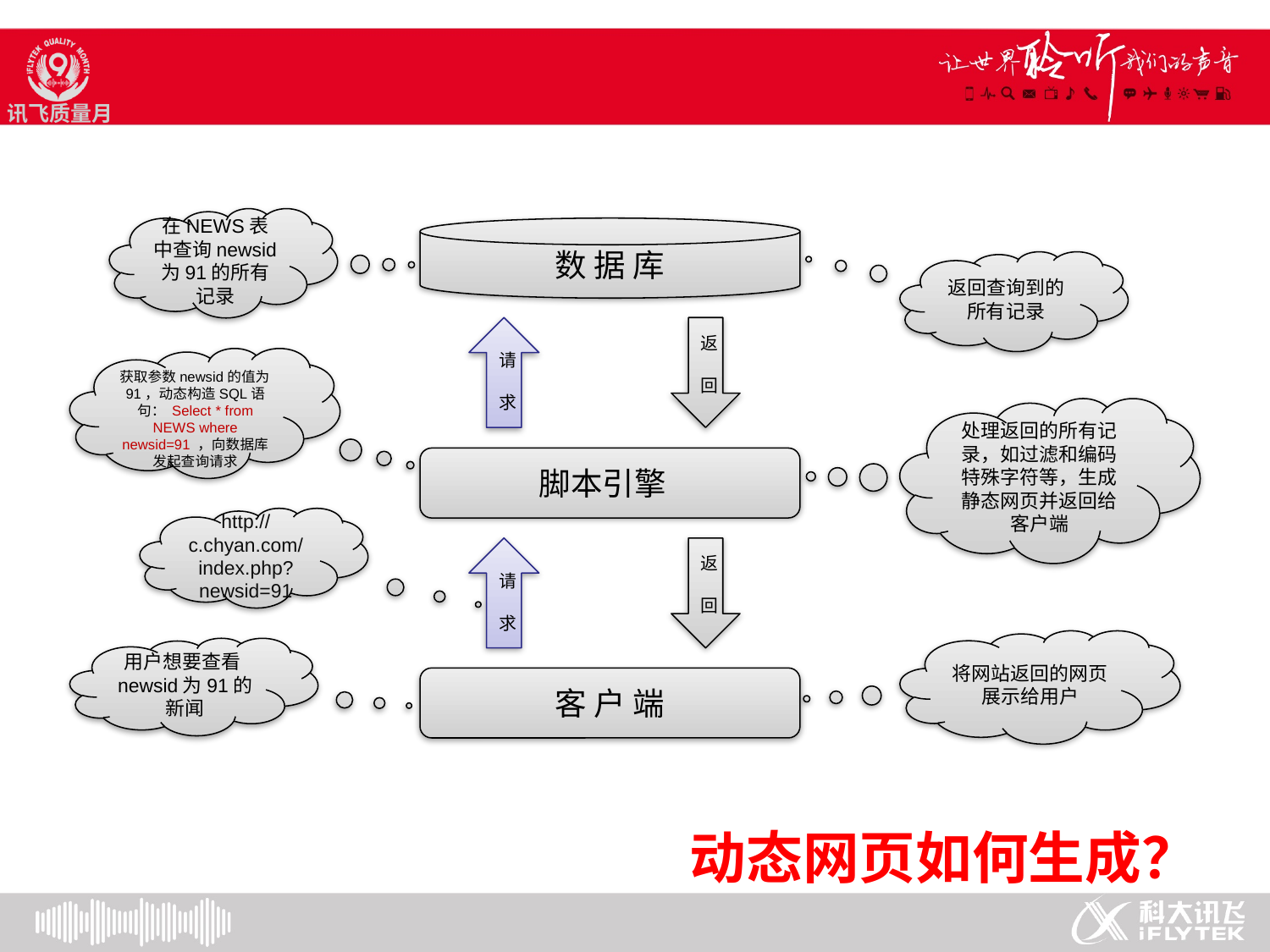

在NEWS表中查询newsid为91的所有记录
数 据 库
返回查询到的所有记录
请

求
返

回

获取参数newsid的值为91，动态构造SQL语句： Select * from NEWS where newsid=91 ，向数据库发起查询请求
处理返回的所有记录，如过滤和编码特殊字符等，生成静态网页并返回给客户端
脚本引擎
http://c.chyan.com/index.php?newsid=91
请

求
返

回
将网站返回的网页展示给用户
用户想要查看newsid为91的新闻
客 户 端
# 动态网页如何生成？